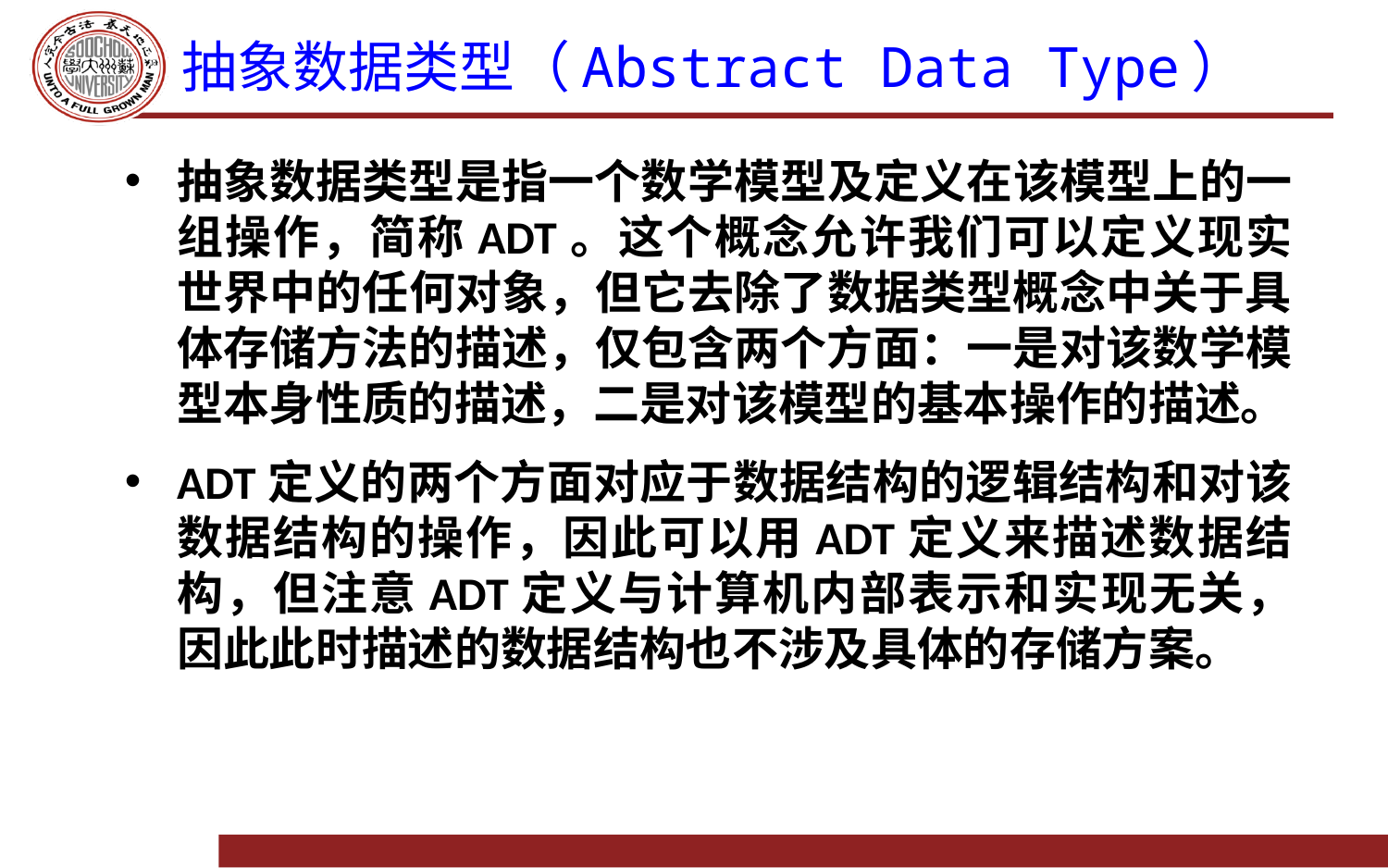

# 抽象数据类型（Abstract Data Type）
抽象数据类型是指一个数学模型及定义在该模型上的一组操作，简称ADT。这个概念允许我们可以定义现实世界中的任何对象，但它去除了数据类型概念中关于具体存储方法的描述，仅包含两个方面：一是对该数学模型本身性质的描述，二是对该模型的基本操作的描述。
ADT定义的两个方面对应于数据结构的逻辑结构和对该数据结构的操作，因此可以用ADT定义来描述数据结构，但注意ADT定义与计算机内部表示和实现无关，因此此时描述的数据结构也不涉及具体的存储方案。